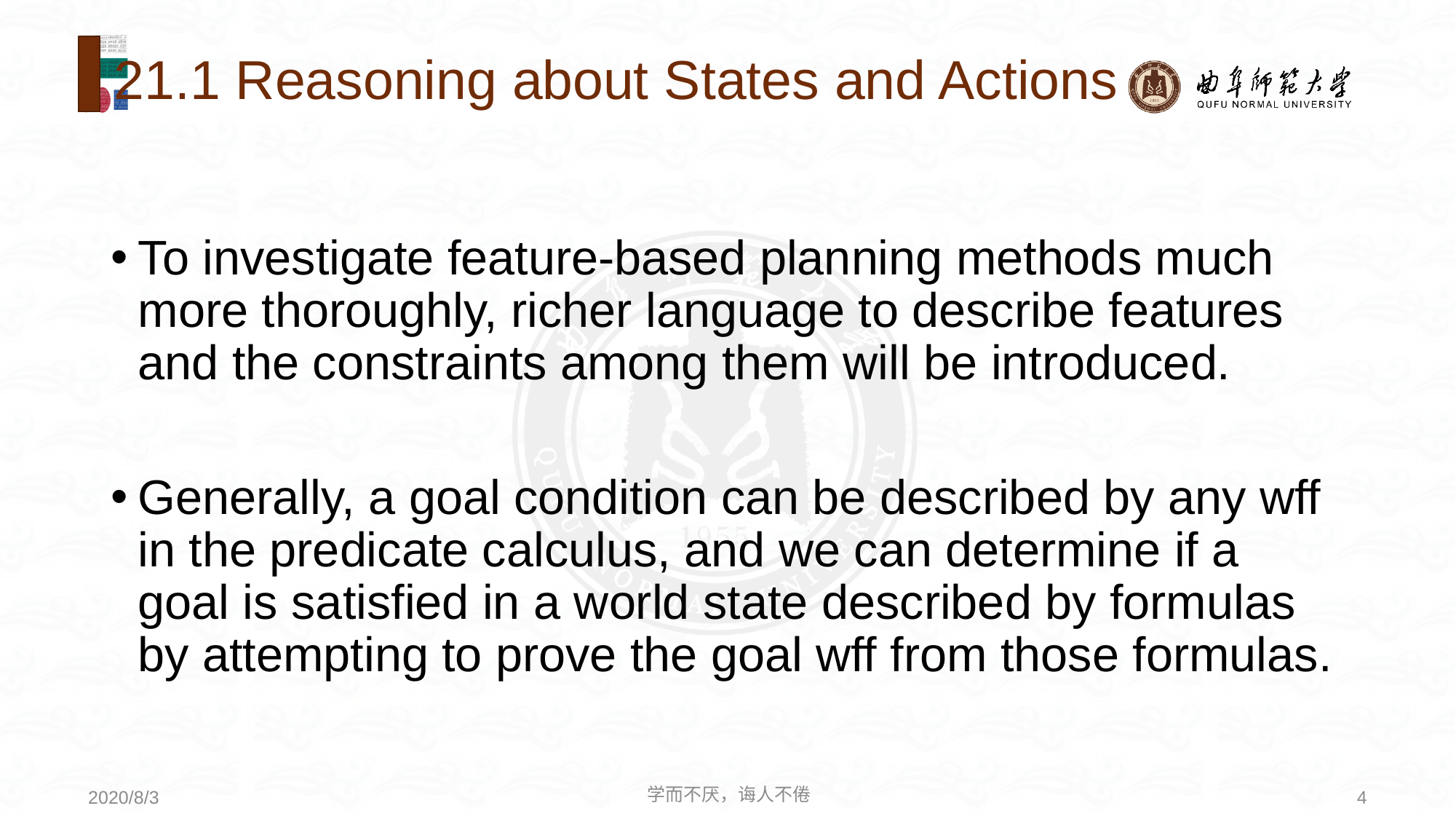

# 21.1 Reasoning about States and Actions
To investigate feature-based planning methods much more thoroughly, richer language to describe features and the constraints among them will be introduced.

Generally, a goal condition can be described by any wff in the predicate calculus, and we can determine if a goal is satisfied in a world state described by formulas by attempting to prove the goal wff from those formulas.
学而不厌，诲人不倦
4
2020/8/3